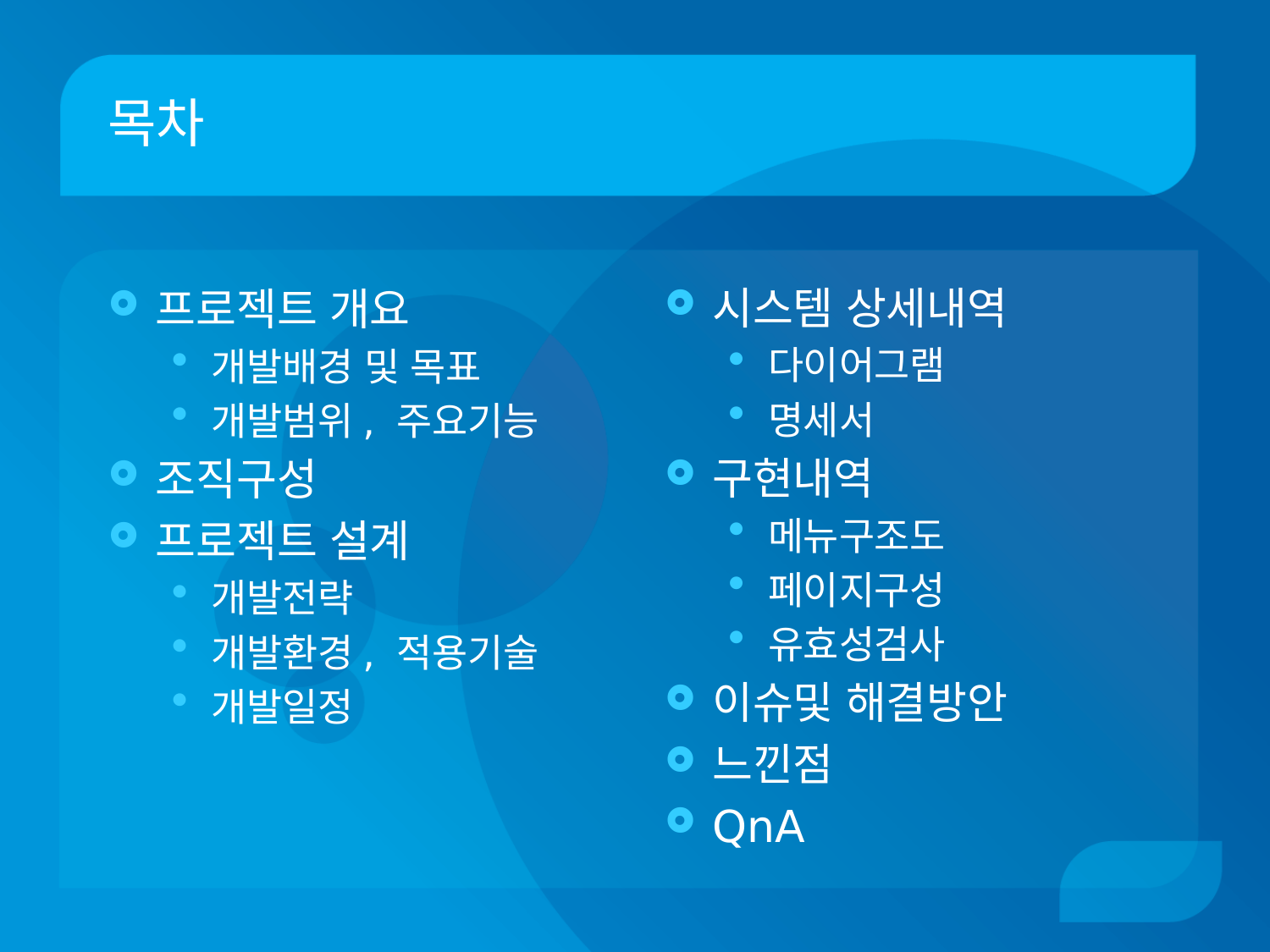

# 목차
시스템 상세내역
다이어그램
명세서
구현내역
메뉴구조도
페이지구성
유효성검사
이슈및 해결방안
느낀점
QnA
프로젝트 개요
개발배경 및 목표
개발범위, 주요기능
조직구성
프로젝트 설계
개발전략
개발환경, 적용기술
개발일정